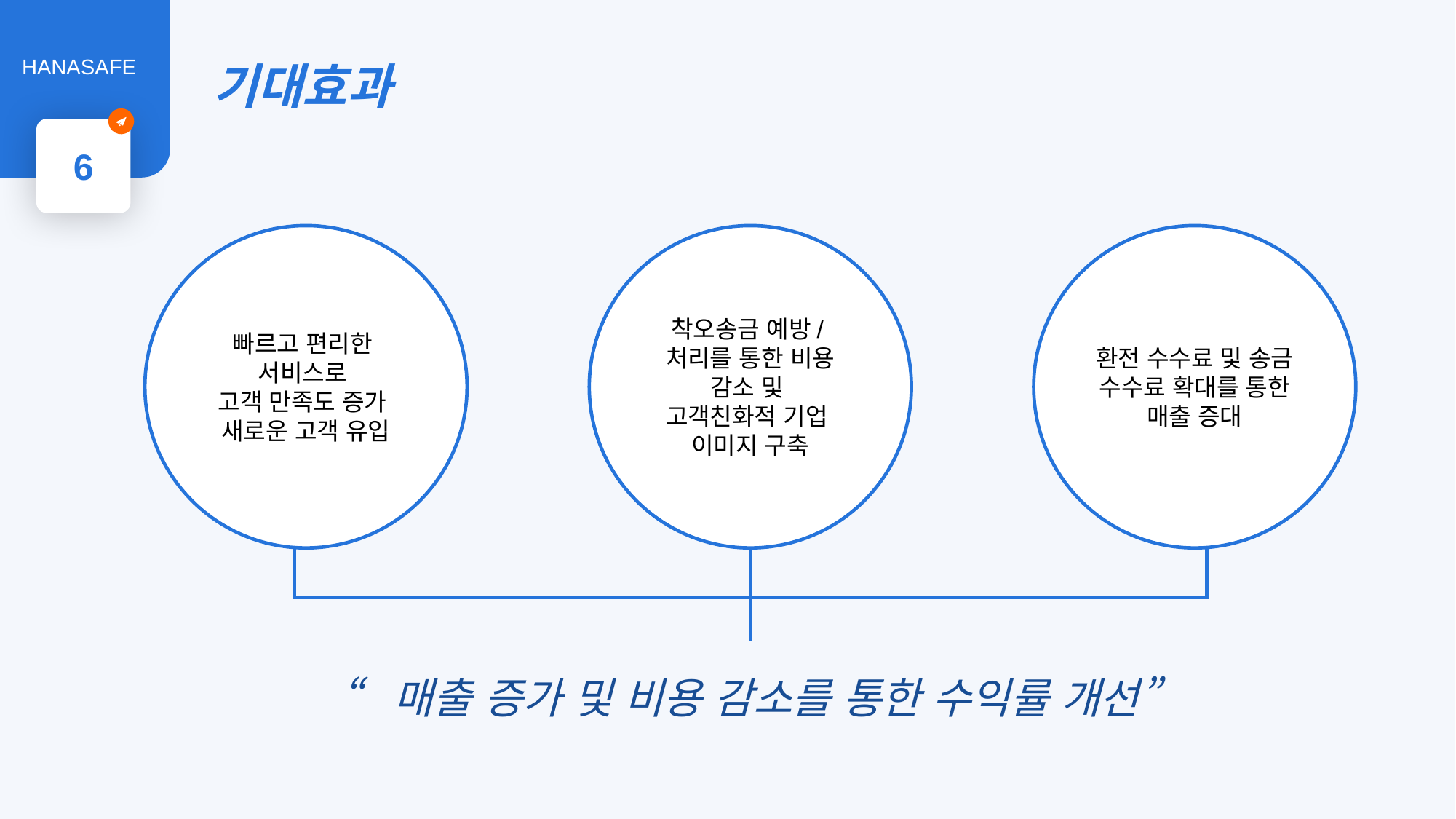

기대효과
HANASAFE

6
빠르고 편리한
서비스로
고객 만족도 증가
새로운 고객 유입
착오송금 예방/처리를 통한 비용 감소 및
고객친화적 기업
이미지 구축
환전 수수료 및 송금 수수료 확대를 통한 매출 증대

“매출 증가 및 비용 감소를 통한 수익률 개선”